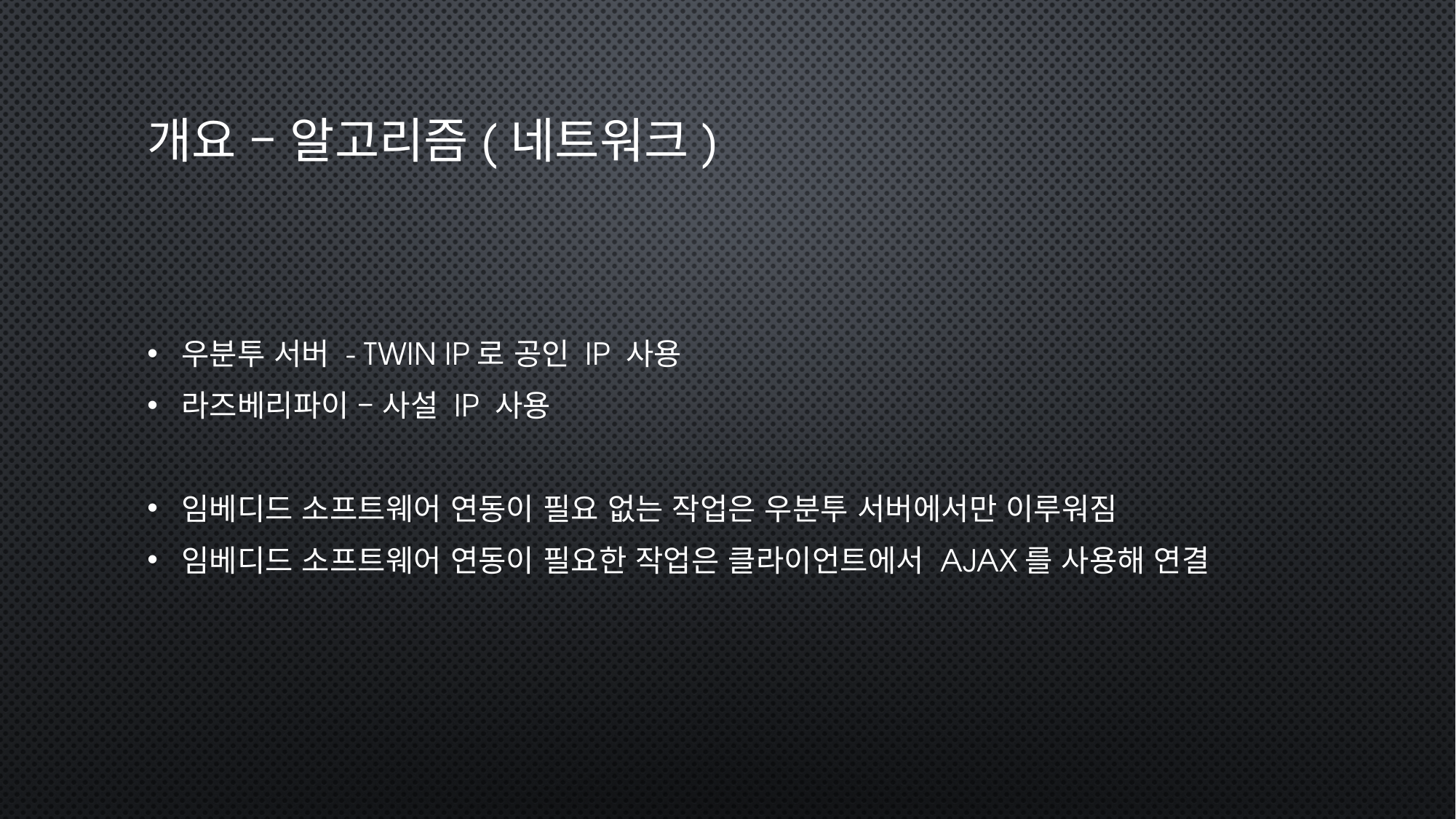

# 개요 – 알고리즘(네트워크)
우분투 서버 - twin ip로 공인 IP 사용
라즈베리파이 – 사설 IP 사용

임베디드 소프트웨어 연동이 필요 없는 작업은 우분투 서버에서만 이루워짐
임베디드 소프트웨어 연동이 필요한 작업은 클라이언트에서 ajax를 사용해 연결